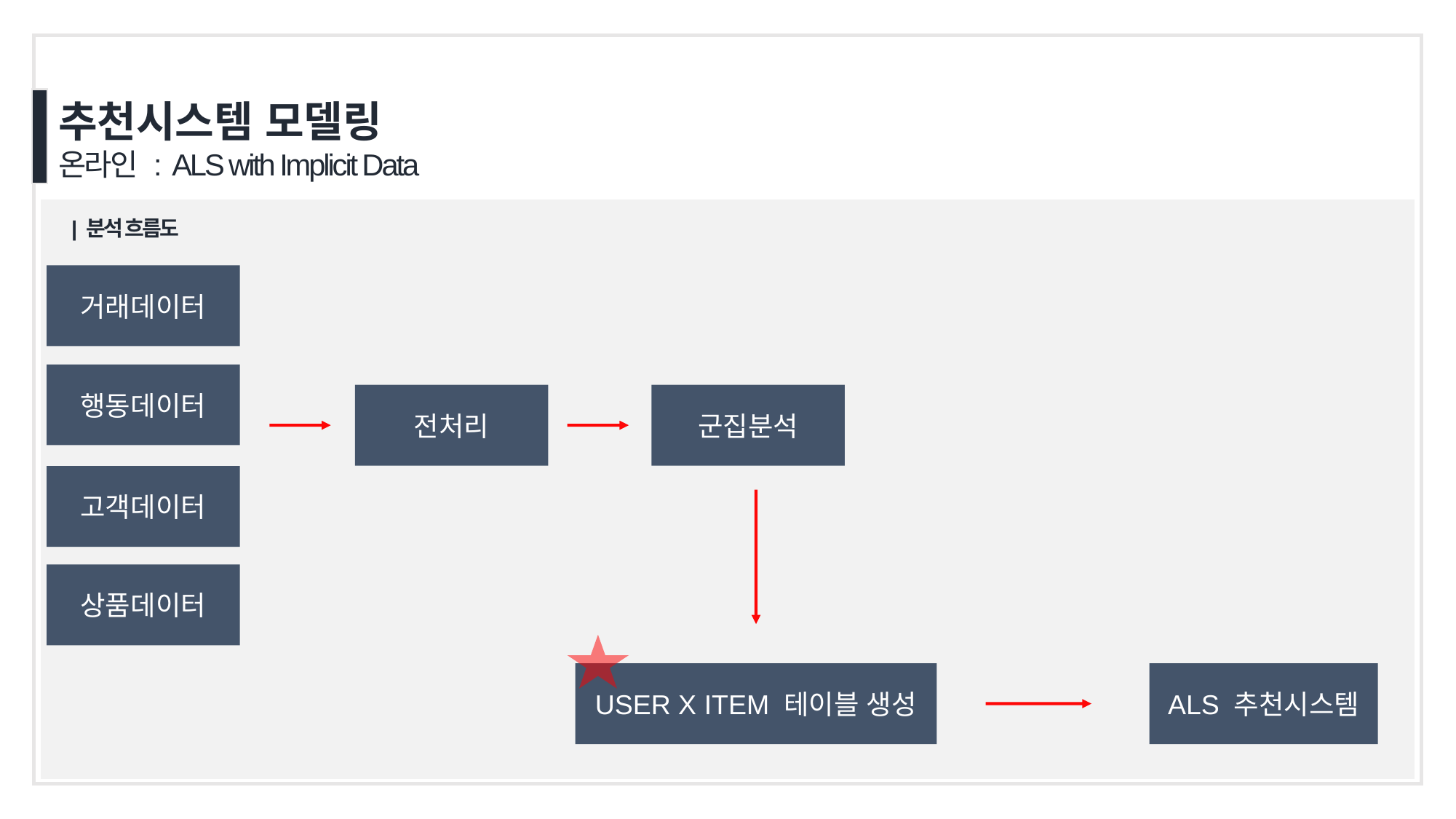

추천시스템 모델링
온라인 :  ALS with Implicit Data
| 분석 흐름도
거래데이터
행동데이터
고객데이터
상품데이터
전처리
군집분석

ALS 추천시스템
USER X ITEM 테이블 생성